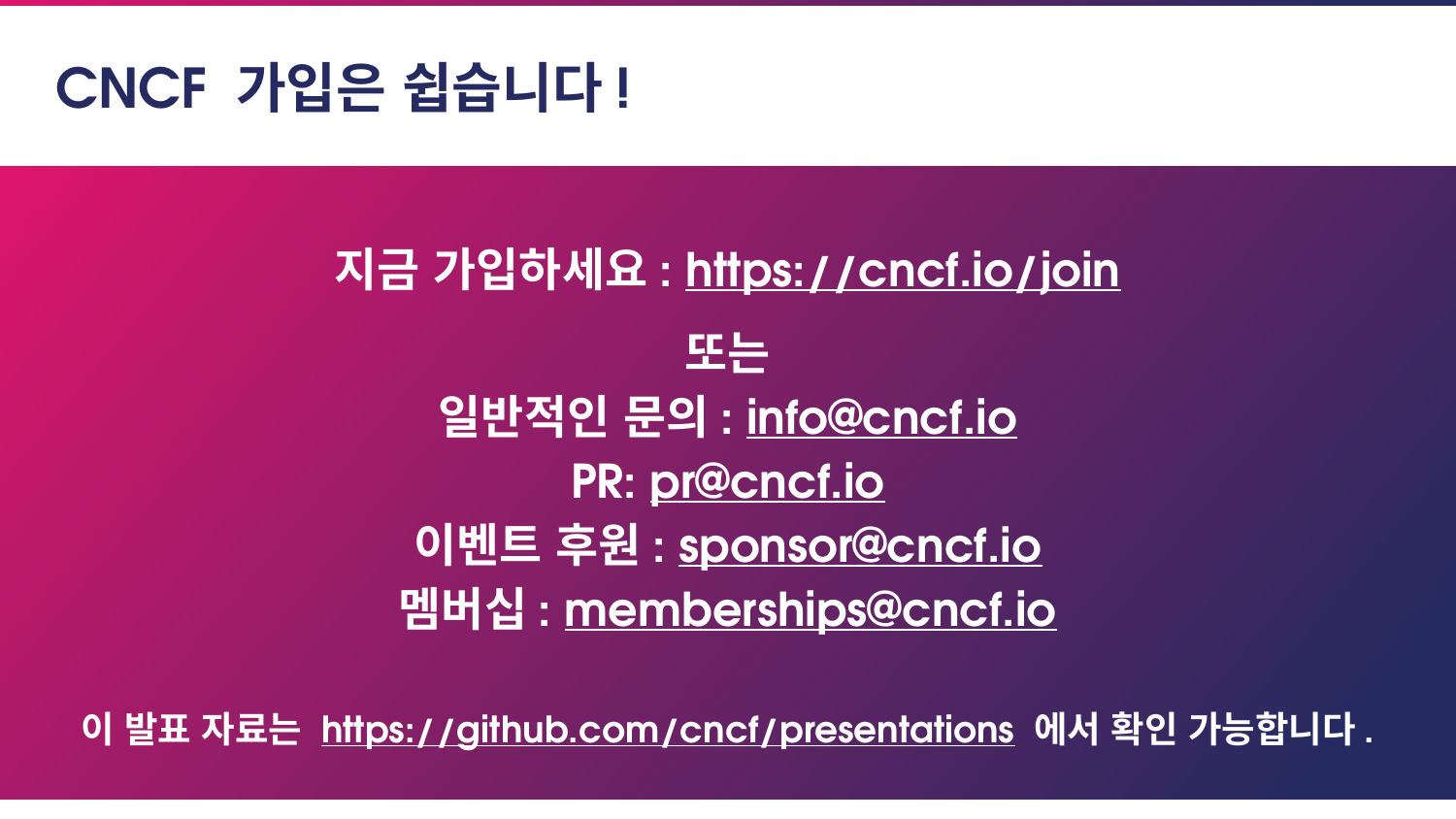

# CNCF 가입은 쉽습니다!

지금 가입하세요: https://cncf.io/join
또는
일반적인 문의: info@cncf.io
PR: pr@cncf.io
이벤트 후원: sponsor@cncf.io
멤버십: memberships@cncf.io

이 발표 자료는 https://github.com/cncf/presentations 에서 확인 가능합니다.